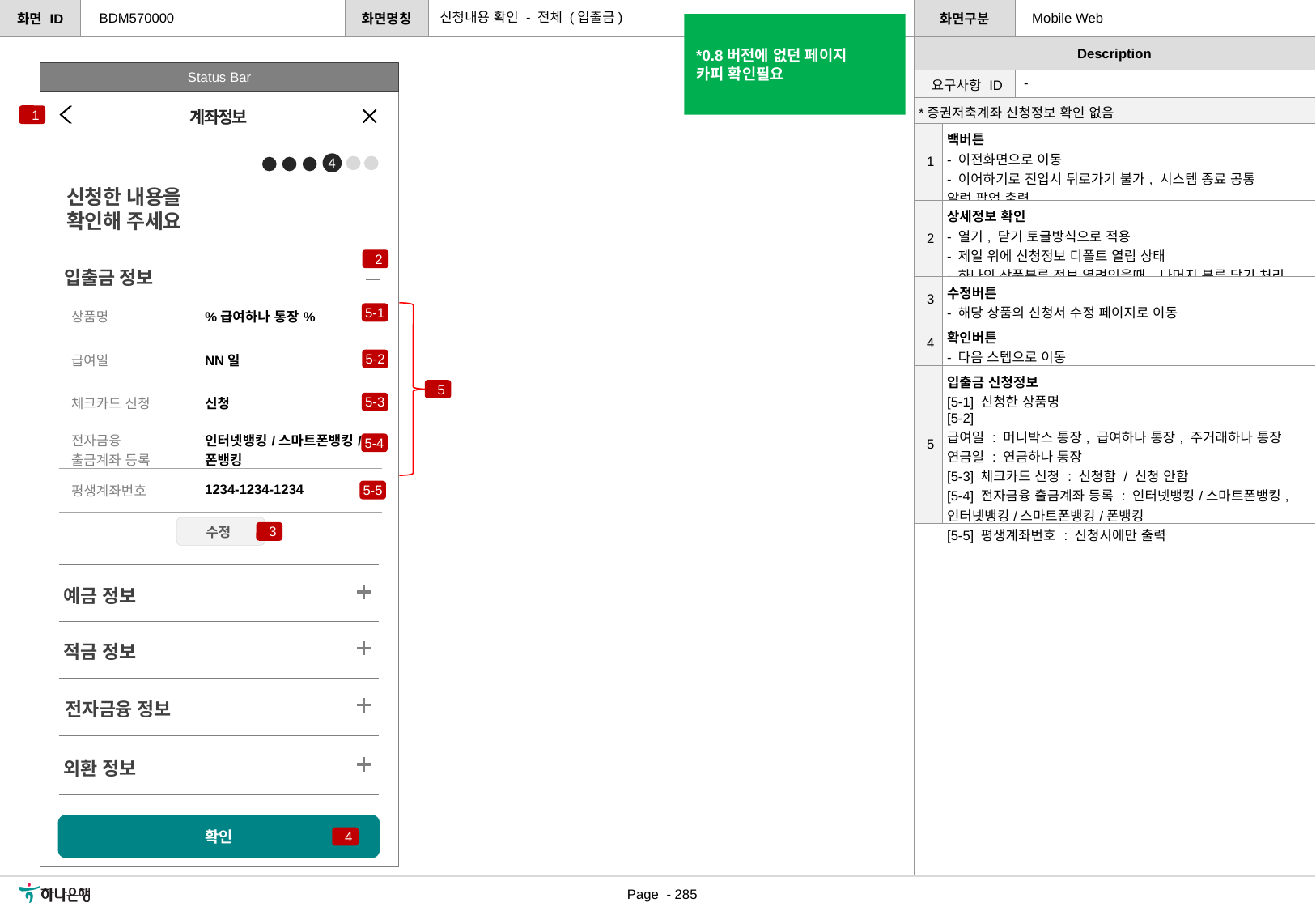

신청내용 확인 - 전체 (입출금)
BDM570000
Mobile Web
*0.8버전에 없던 페이지
카피 확인필요
Status Bar

| 요구사항 ID | - |
| --- | --- |
| \*증권저축계좌 신청정보 확인 없음 |  |
| --- | --- |
| 1 | 백버튼 - 이전화면으로 이동 - 이어하기로 진입시 뒤로가기 불가, 시스템 종료 공통 알럿 팝업 출력 |
| 2 | 상세정보 확인 - 열기, 닫기 토글방식으로 적용 - 제일 위에 신청정보 디폴트 열림 상태 - 하나의 상품분류 정보 열려있을때, 나머지 분류 닫기 처리 |
| 3 | 수정버튼 - 해당 상품의 신청서 수정 페이지로 이동 |
| 4 | 확인버튼 - 다음 스텝으로 이동 |
| 5 | 입출금 신청정보 [5-1] 신청한 상품명 [5-2] 급여일 : 머니박스 통장, 급여하나 통장, 주거래하나 통장 연금일 : 연금하나 통장 [5-3] 체크카드 신청 : 신청함 / 신청 안함 [5-4] 전자금융 출금계좌 등록 : 인터넷뱅킹/스마트폰뱅킹, 인터넷뱅킹/스마트폰뱅킹/폰뱅킹 [5-5] 평생계좌번호 : 신청시에만 출력 |

1

계좌정보
4

신청한 내용을
확인해 주세요
2
입출금 정보
| 상품명 | %급여하나 통장% |
| --- | --- |
| 급여일 | NN일 |
| 체크카드 신청 | 신청 |
| 전자금융 출금계좌 등록 | 인터넷뱅킹/스마트폰뱅킹/ 폰뱅킹 |
| 평생계좌번호 | 1234-1234-1234 |

5-1
5-2
5
5-3
5-4
5-5

수정
3
예금 정보
적금 정보
전자금융 정보
외환 정보
확인
4